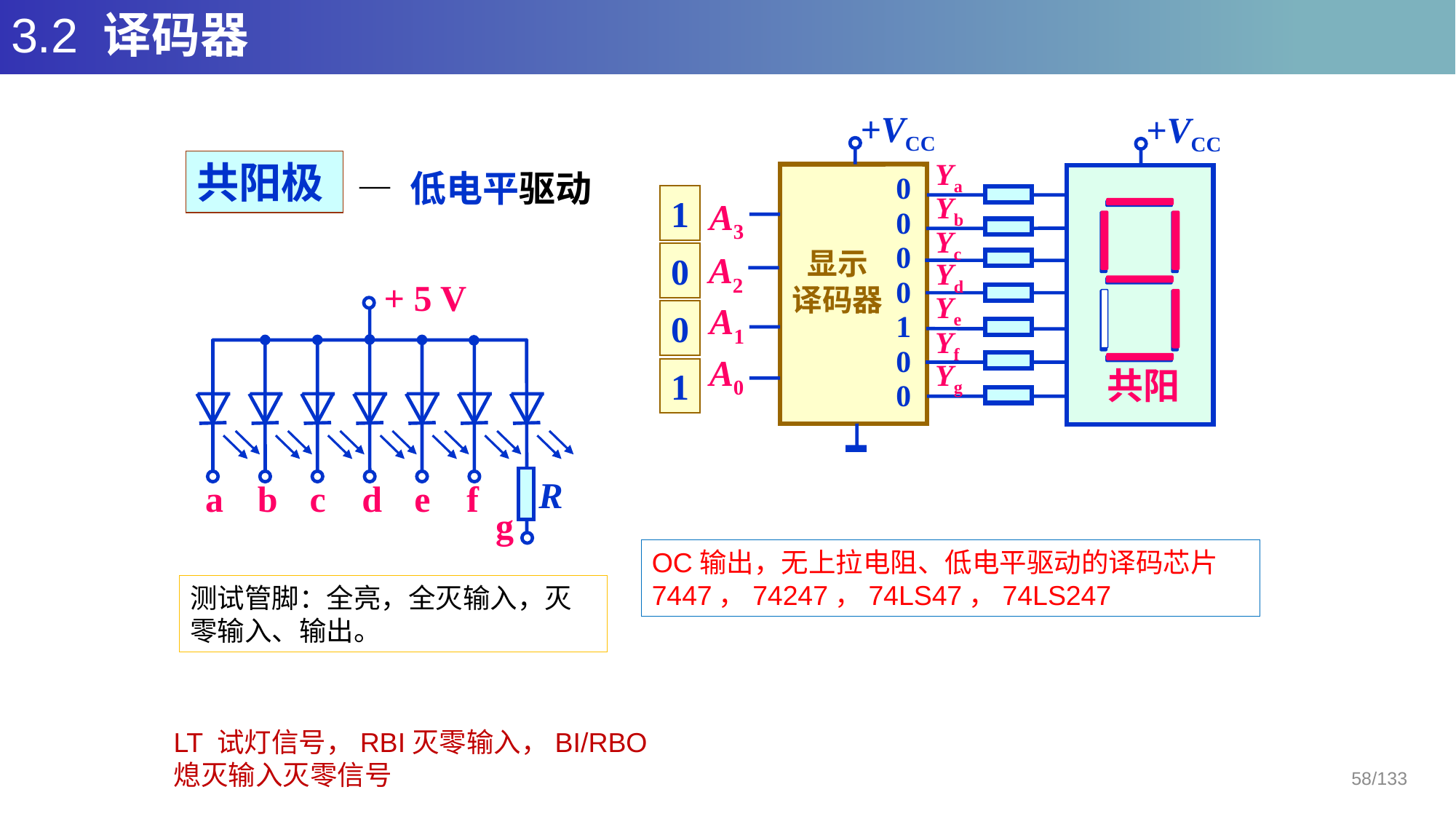

# 3.2 译码器
+VCC
+VCC

Ya

Yb

A3

Yc

显示
译码器
A2
Yd

Ye

A1
Yf

A0
Yg

共阳

共阳极
   — 低电平驱动
0
0
0
0
1
0
0
1
0
0
1

+ 5 V

a

b

c

d

e

f

R

g

OC输出，无上拉电阻、低电平驱动的译码芯片
7447，74247，74LS47，74LS247
测试管脚：全亮，全灭输入，灭零输入、输出。
LT 试灯信号，RBI灭零输入，BI/RBO 熄灭输入灭零信号
58/133